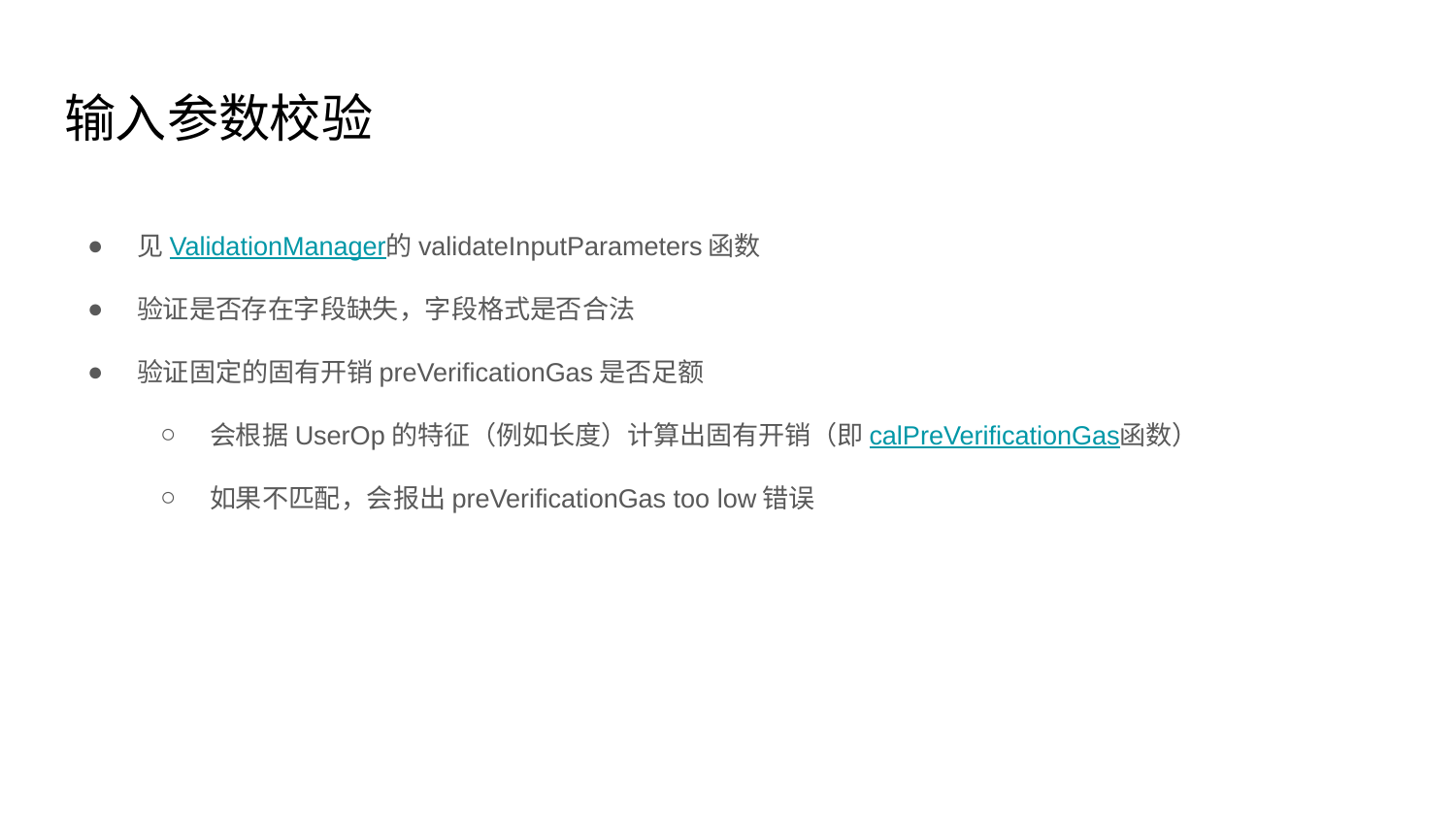

# 输入参数校验
见ValidationManager的validateInputParameters函数
验证是否存在字段缺失，字段格式是否合法
验证固定的固有开销preVerificationGas是否足额
会根据UserOp的特征（例如长度）计算出固有开销（即calPreVerificationGas函数）
如果不匹配，会报出preVerificationGas too low错误